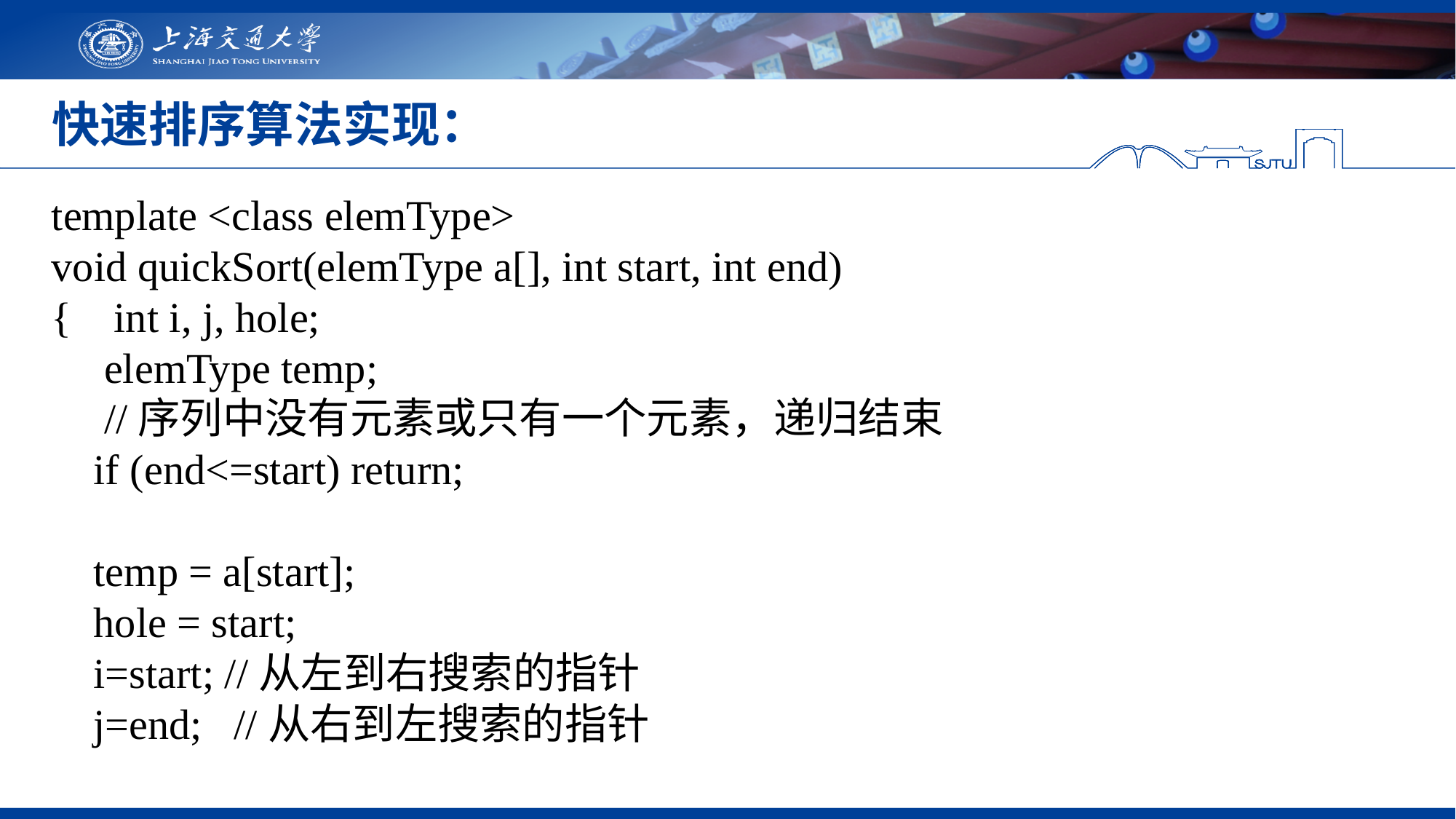

# 快速排序算法实现：
template <class elemType>
void quickSort(elemType a[], int start, int end)
{    int i, j, hole;
     elemType temp;
     //序列中没有元素或只有一个元素，递归结束
    if (end<=start) return;

    temp = a[start];
    hole = start;
    i=start; //从左到右搜索的指针
    j=end;   //从右到左搜索的指针